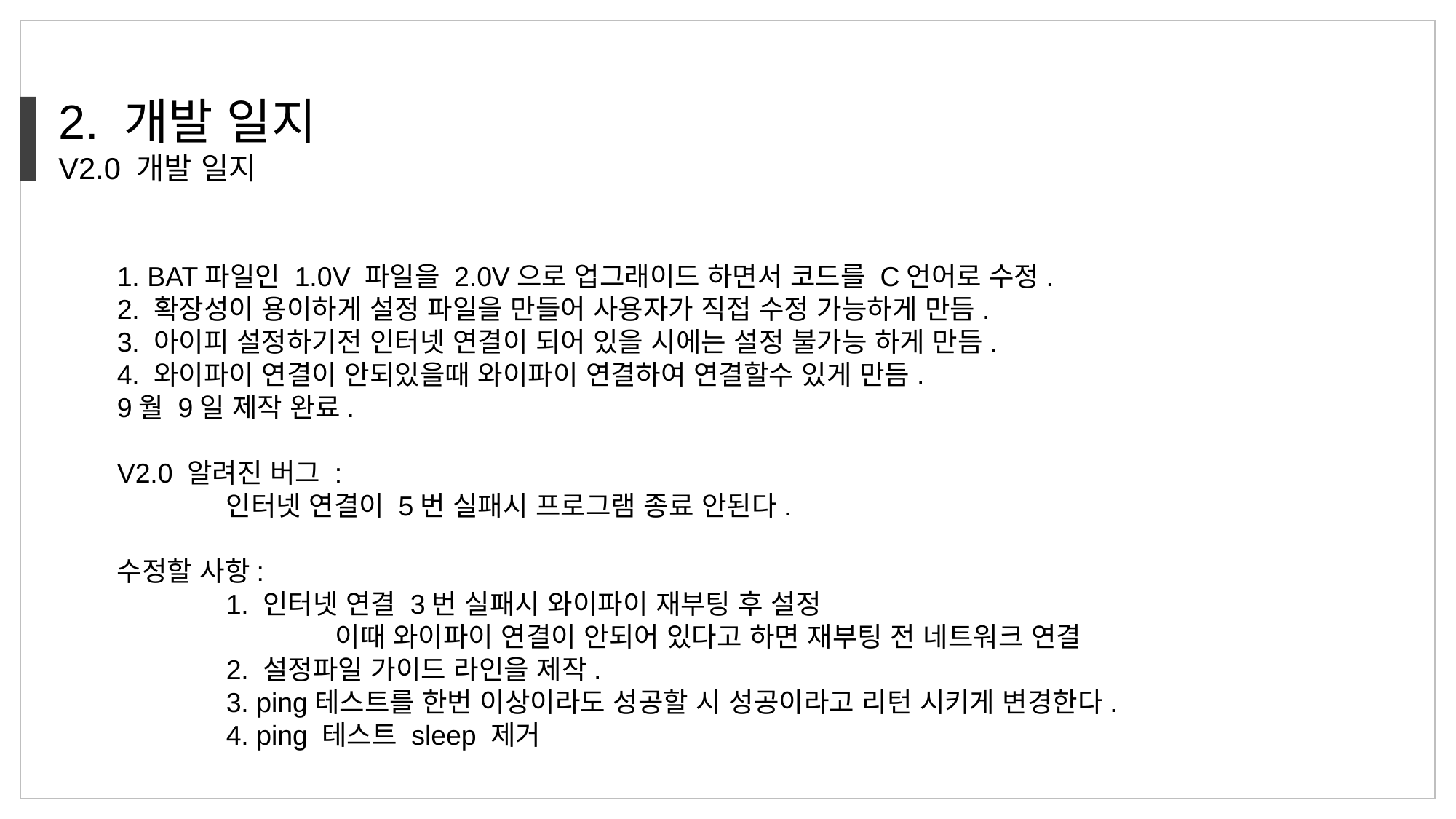

2. 개발 일지
V2.0 개발 일지

1. BAT파일인 1.0V 파일을 2.0V으로 업그래이드 하면서 코드를 C언어로 수정.
2. 확장성이 용이하게 설정 파일을 만들어 사용자가 직접 수정 가능하게 만듬.
3. 아이피 설정하기전 인터넷 연결이 되어 있을 시에는 설정 불가능 하게 만듬.
4. 와이파이 연결이 안되있을때 와이파이 연결하여 연결할수 있게 만듬.
9월 9일 제작 완료.

V2.0 알려진 버그 :
	인터넷 연결이 5번 실패시 프로그램 종료 안된다.

수정할 사항:
	1. 인터넷 연결 3번 실패시 와이파이 재부팅 후 설정
		이때 와이파이 연결이 안되어 있다고 하면 재부팅 전 네트워크 연결
	2. 설정파일 가이드 라인을 제작.
	3. ping테스트를 한번 이상이라도 성공할 시 성공이라고 리턴 시키게 변경한다.
	4. ping 테스트 sleep 제거